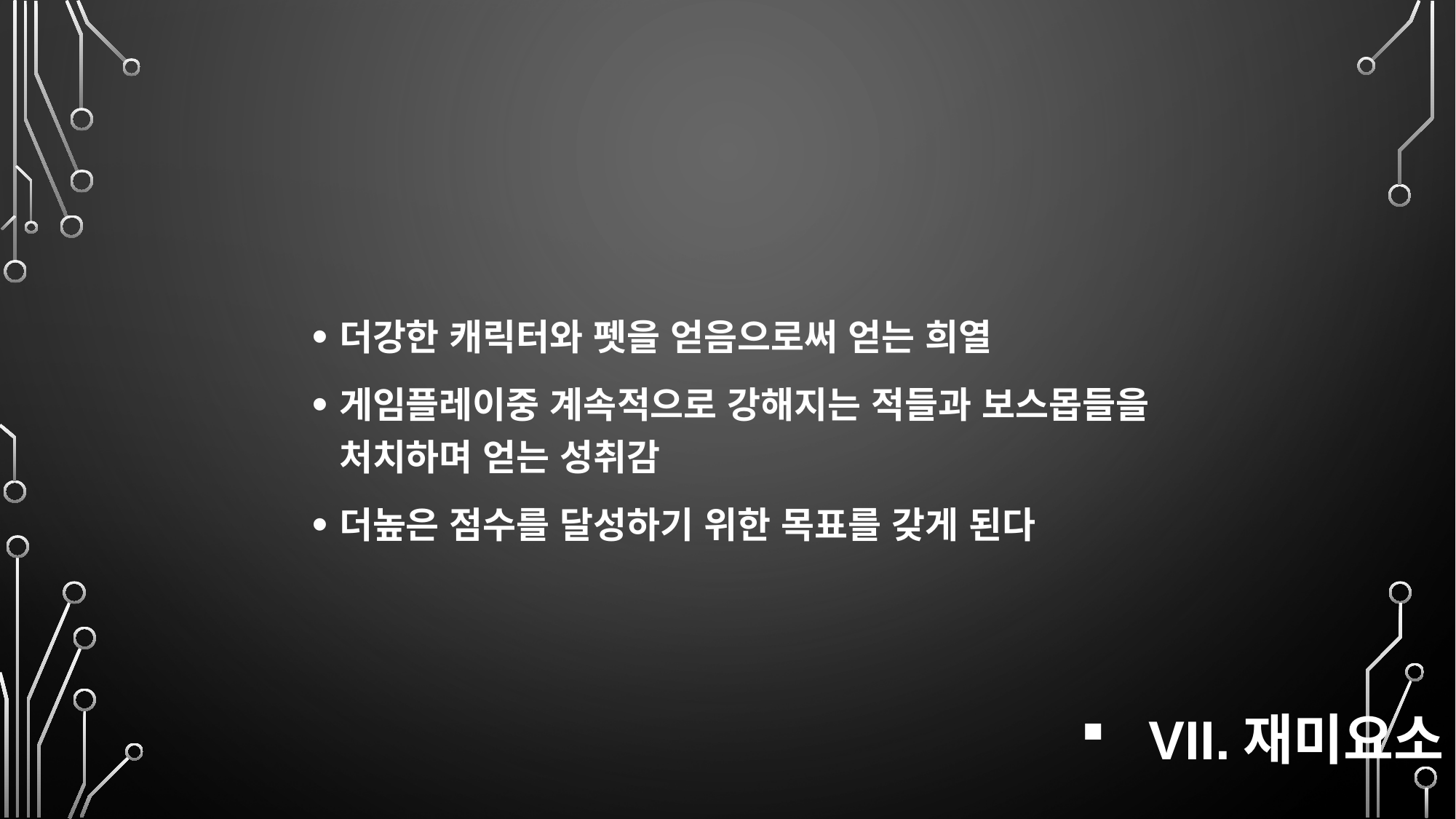

더강한 캐릭터와 펫을 얻음으로써 얻는 희열
게임플레이중 계속적으로 강해지는 적들과 보스몹들을 처치하며 얻는 성취감
더높은 점수를 달성하기 위한 목표를 갖게 된다
# VII.재미요소